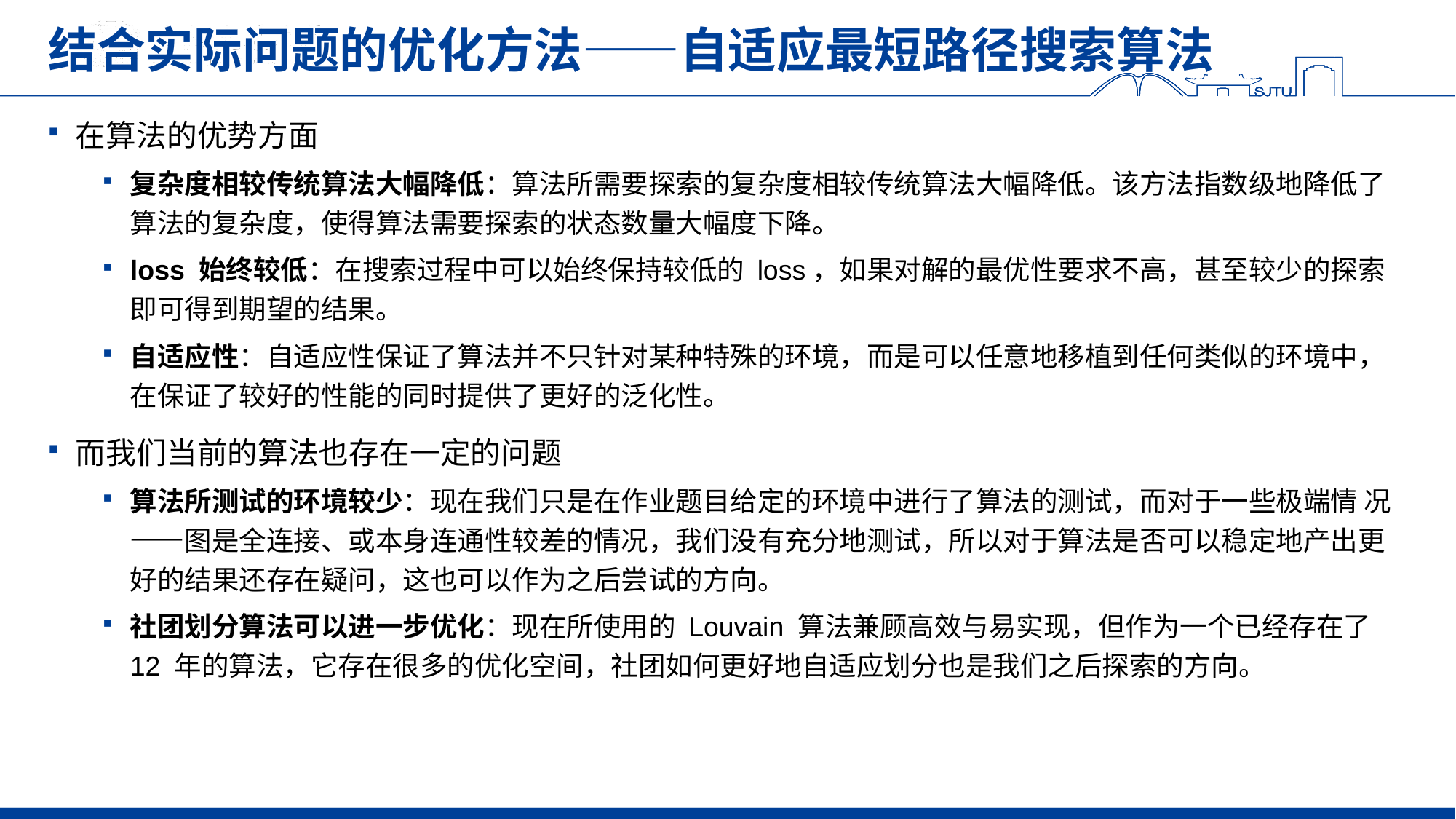

# 结合实际问题的优化方法——自适应最短路径搜索算法
在算法的优势方面
复杂度相较传统算法大幅降低：算法所需要探索的复杂度相较传统算法大幅降低。该方法指数级地降低了算法的复杂度，使得算法需要探索的状态数量大幅度下降。
loss 始终较低：在搜索过程中可以始终保持较低的 loss，如果对解的最优性要求不高，甚至较少的探索即可得到期望的结果。
自适应性：自适应性保证了算法并不只针对某种特殊的环境，而是可以任意地移植到任何类似的环境中， 在保证了较好的性能的同时提供了更好的泛化性。
而我们当前的算法也存在一定的问题
算法所测试的环境较少：现在我们只是在作业题目给定的环境中进行了算法的测试，而对于一些极端情 况——图是全连接、或本身连通性较差的情况，我们没有充分地测试，所以对于算法是否可以稳定地产出更好的结果还存在疑问，这也可以作为之后尝试的方向。
社团划分算法可以进一步优化：现在所使用的 Louvain 算法兼顾高效与易实现，但作为一个已经存在了 12 年的算法，它存在很多的优化空间，社团如何更好地自适应划分也是我们之后探索的方向。